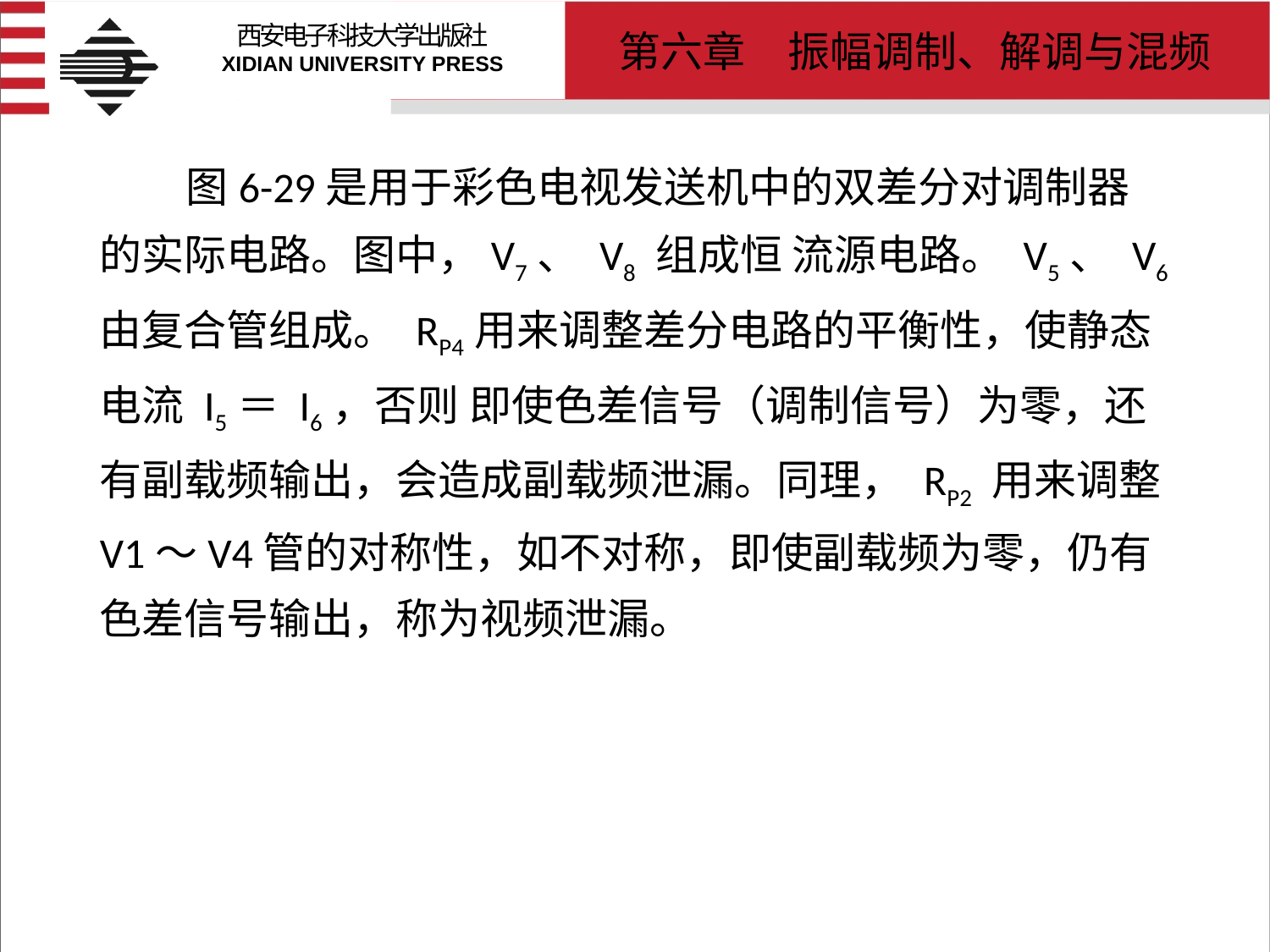

# 图6-29是用于彩色电视发送机中的双差分对调制器的实际电路。图中，V7、 V8 组成恒 流源电路。 V5、 V6 由复合管组成。 RP4用来调整差分电路的平衡性，使静态电流 I5＝ I6，否则 即使色差信号（调制信号）为零，还有副载频输出，会造成副载频泄漏。同理， RP2 用来调整 V1～V4管的对称性，如不对称，即使副载频为零，仍有色差信号输出，称为视频泄漏。